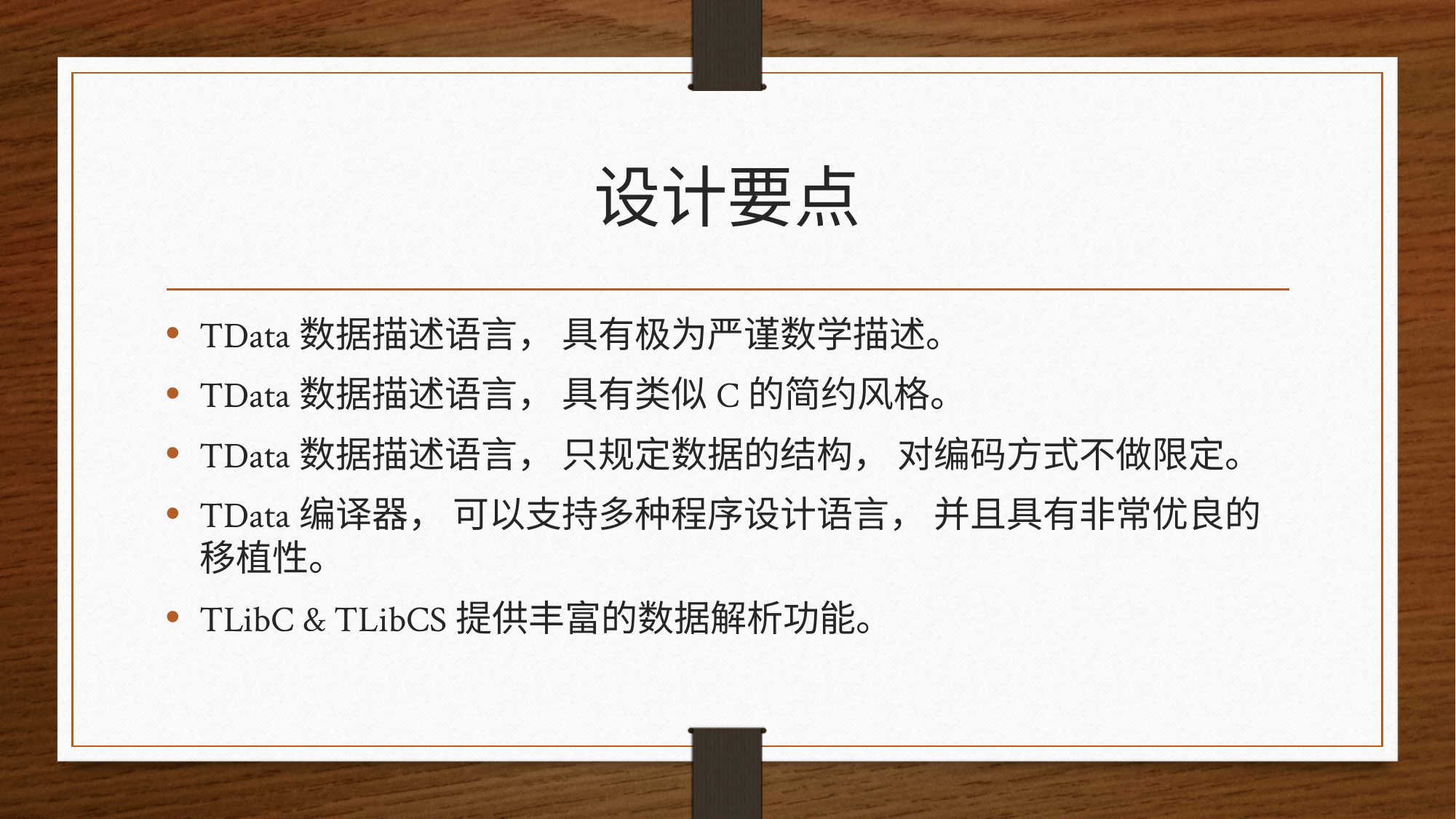

# 设计要点
TData数据描述语言， 具有极为严谨数学描述。
TData数据描述语言， 具有类似C的简约风格。
TData数据描述语言， 只规定数据的结构， 对编码方式不做限定。
TData编译器， 可以支持多种程序设计语言， 并且具有非常优良的移植性。
TLibC & TLibCS提供丰富的数据解析功能。